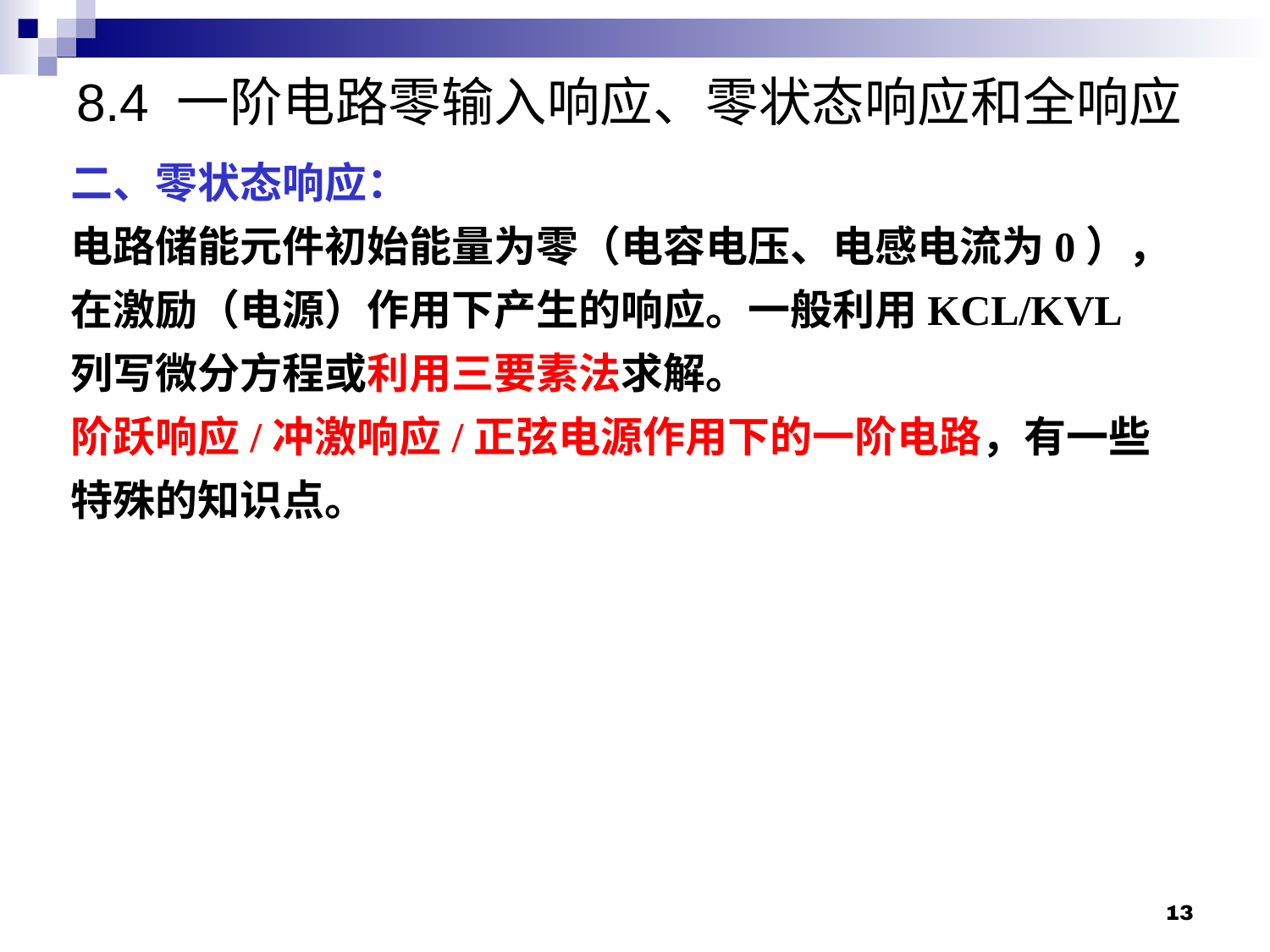

# 8.4 一阶电路零输入响应、零状态响应和全响应
二、零状态响应：
电路储能元件初始能量为零（电容电压、电感电流为0），在激励（电源）作用下产生的响应。一般利用KCL/KVL列写微分方程或利用三要素法求解。
阶跃响应/冲激响应/正弦电源作用下的一阶电路，有一些特殊的知识点。
13